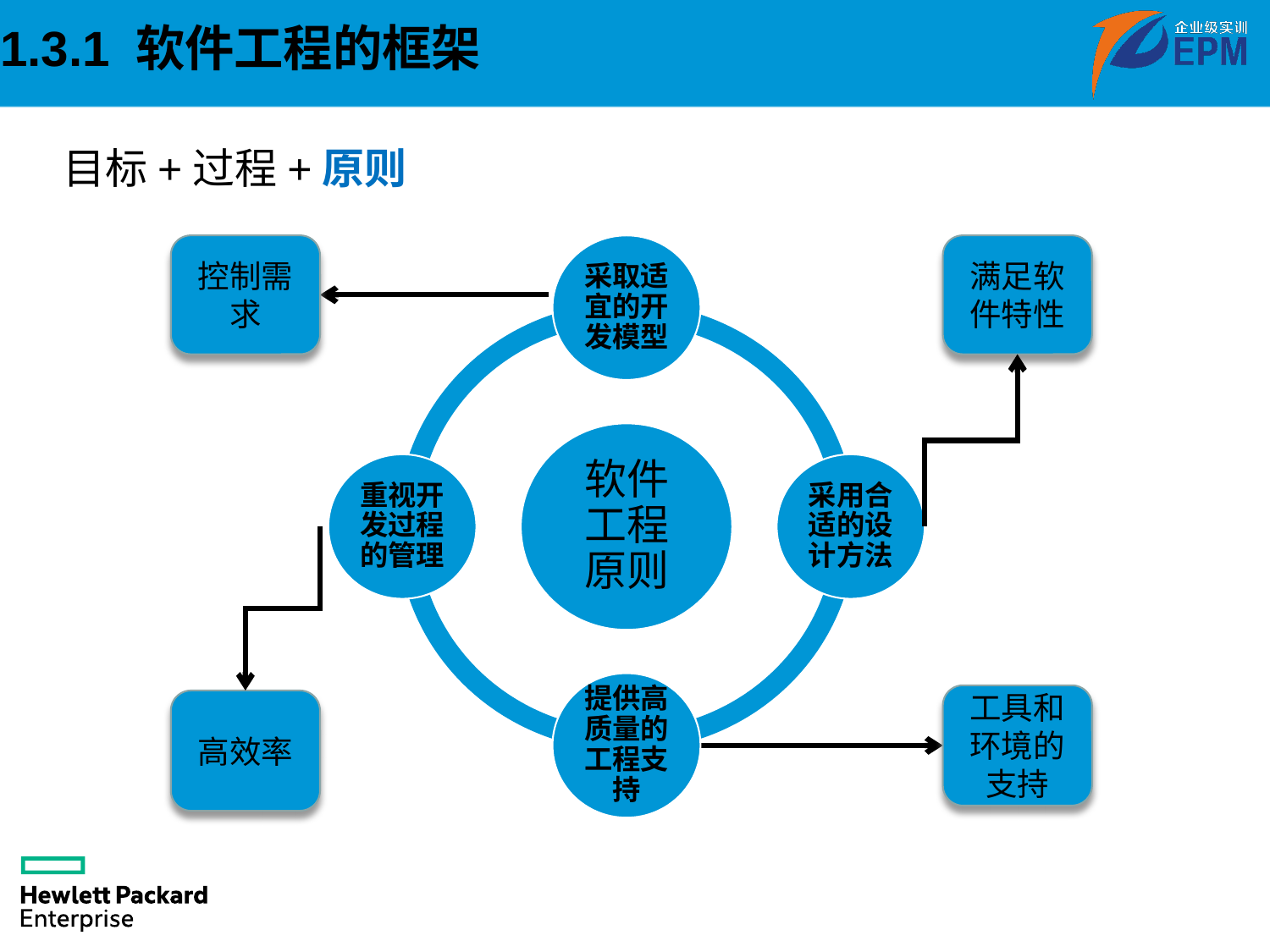

1.3.1 软件工程的框架
目标+过程+原则
控制需求
采取适宜的开发模型

软件工程原则
重视开发过程的管理
采用合适的设计方法
提供高质量的工程支持
满足软件特性
工具和环境的支持
高效率